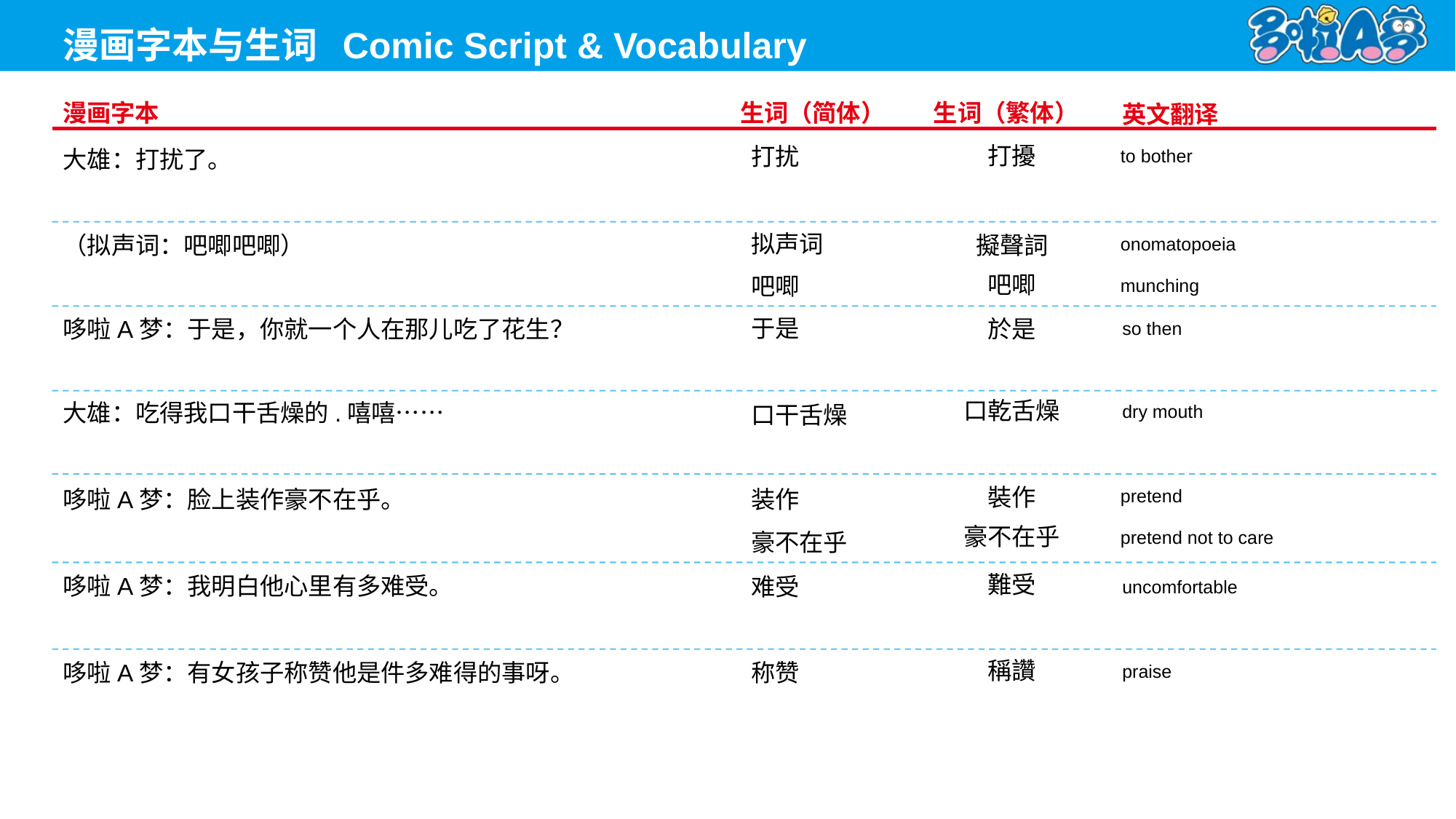

to bother
打擾
打扰
大雄：打扰了。

onomatopoeia
拟声词
擬聲詞
（拟声词：吧唧吧唧）
吧唧
munching
吧唧
so then
于是
於是
哆啦A梦：于是，你就一个人在那儿吃了花生？

口乾舌燥
dry mouth
口干舌燥
大雄：吃得我口干舌燥的.嘻嘻……

pretend
裝作
装作
哆啦A梦：脸上装作豪不在乎。
豪不在乎
pretend not to care
豪不在乎
難受
uncomfortable
难受
哆啦A梦：我明白他心里有多难受。

稱讚
praise
称赞
哆啦A梦：有女孩子称赞他是件多难得的事呀。